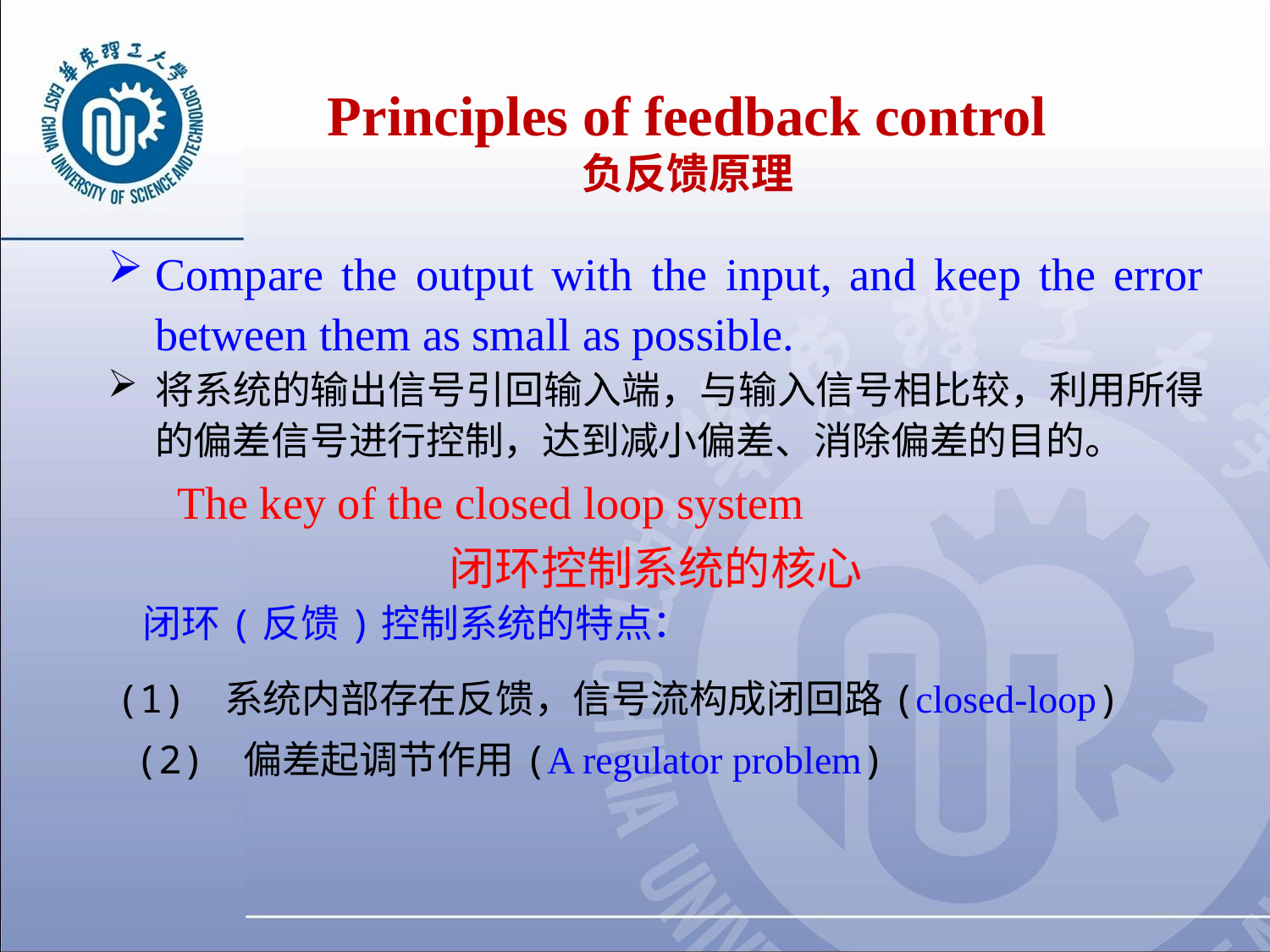

# Principles of feedback control 负反馈原理

Compare the output with the input, and keep the error between them as small as possible.
将系统的输出信号引回输入端，与输入信号相比较，利用所得的偏差信号进行控制，达到减小偏差、消除偏差的目的。
The key of the closed loop system
闭环控制系统的核心
   闭环(反馈)控制系统的特点：

 (1) 系统内部存在反馈，信号流构成闭回路(closed-loop)
 (2) 偏差起调节作用(A regulator problem)